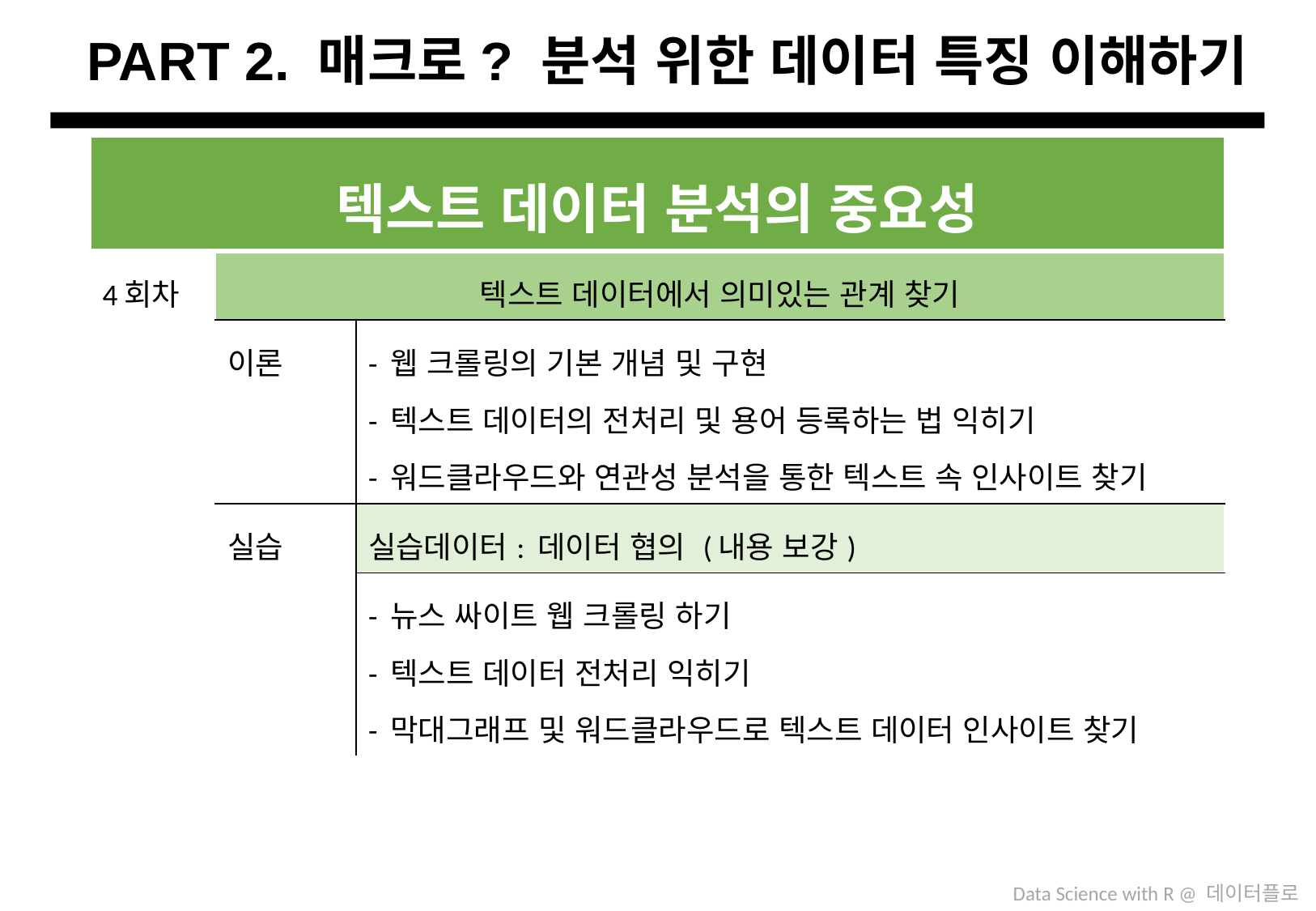

# PART 2. 매크로? 분석 위한 데이터 특징 이해하기
| 텍스트 데이터 분석의 중요성 |  |  |
| --- | --- | --- |
| 4회차 | 텍스트 데이터에서 의미있는 관계 찾기 |  |
|  | 이론 | - 웹 크롤링의 기본 개념 및 구현 - 텍스트 데이터의 전처리 및 용어 등록하는 법 익히기 - 워드클라우드와 연관성 분석을 통한 텍스트 속 인사이트 찾기 |
|  | 실습 | 실습데이터: 데이터 협의 (내용 보강) |
|  |  | - 뉴스 싸이트 웹 크롤링 하기 - 텍스트 데이터 전처리 익히기 - 막대그래프 및 워드클라우드로 텍스트 데이터 인사이트 찾기 |